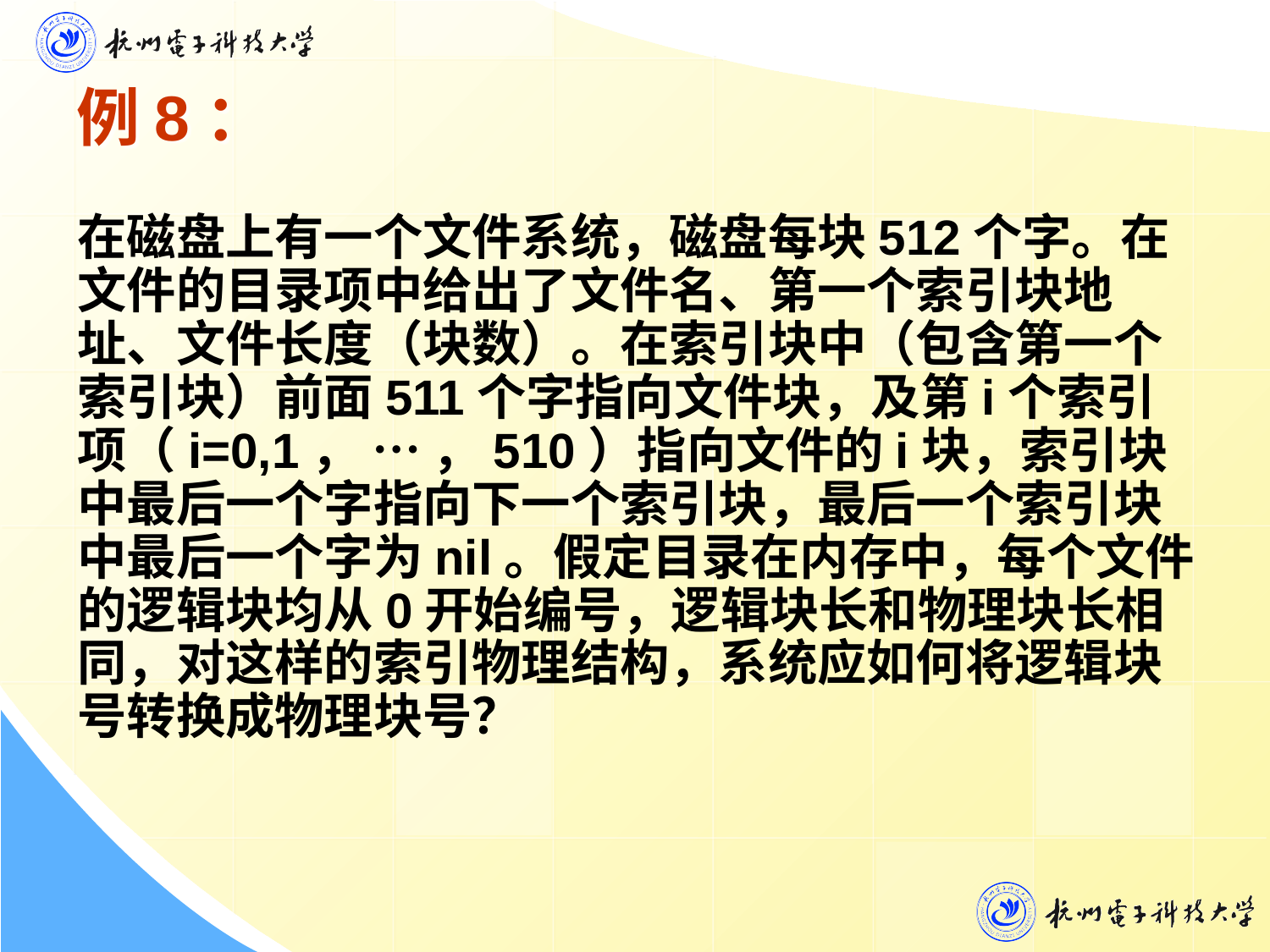

# 例8：
在磁盘上有一个文件系统，磁盘每块512个字。在文件的目录项中给出了文件名、第一个索引块地址、文件长度（块数）。在索引块中（包含第一个索引块）前面511个字指向文件块，及第i个索引项（i=0,1， … ，510）指向文件的i块，索引块中最后一个字指向下一个索引块，最后一个索引块中最后一个字为nil。假定目录在内存中，每个文件的逻辑块均从0开始编号，逻辑块长和物理块长相同，对这样的索引物理结构，系统应如何将逻辑块号转换成物理块号？